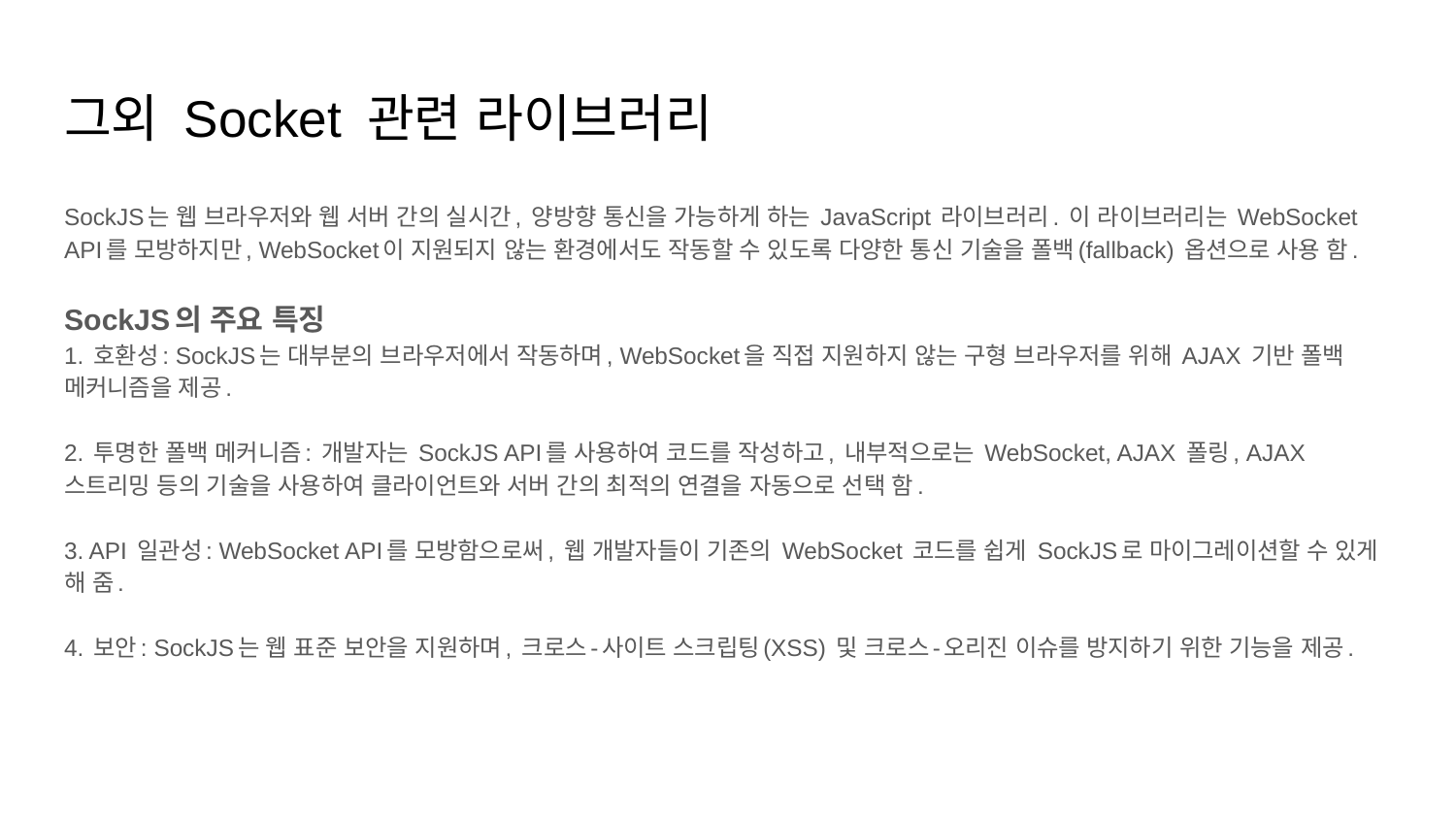

# 그외 Socket 관련 라이브러리
SockJS는 웹 브라우저와 웹 서버 간의 실시간, 양방향 통신을 가능하게 하는 JavaScript 라이브러리. 이 라이브러리는 WebSocket API를 모방하지만, WebSocket이 지원되지 않는 환경에서도 작동할 수 있도록 다양한 통신 기술을 폴백(fallback) 옵션으로 사용 함.

SockJS의 주요 특징
1. 호환성: SockJS는 대부분의 브라우저에서 작동하며, WebSocket을 직접 지원하지 않는 구형 브라우저를 위해 AJAX 기반 폴백 메커니즘을 제공.

2. 투명한 폴백 메커니즘: 개발자는 SockJS API를 사용하여 코드를 작성하고, 내부적으로는 WebSocket, AJAX 폴링, AJAX 스트리밍 등의 기술을 사용하여 클라이언트와 서버 간의 최적의 연결을 자동으로 선택 함.

3. API 일관성: WebSocket API를 모방함으로써, 웹 개발자들이 기존의 WebSocket 코드를 쉽게 SockJS로 마이그레이션할 수 있게 해 줌.

4. 보안: SockJS는 웹 표준 보안을 지원하며, 크로스-사이트 스크립팅(XSS) 및 크로스-오리진 이슈를 방지하기 위한 기능을 제공.